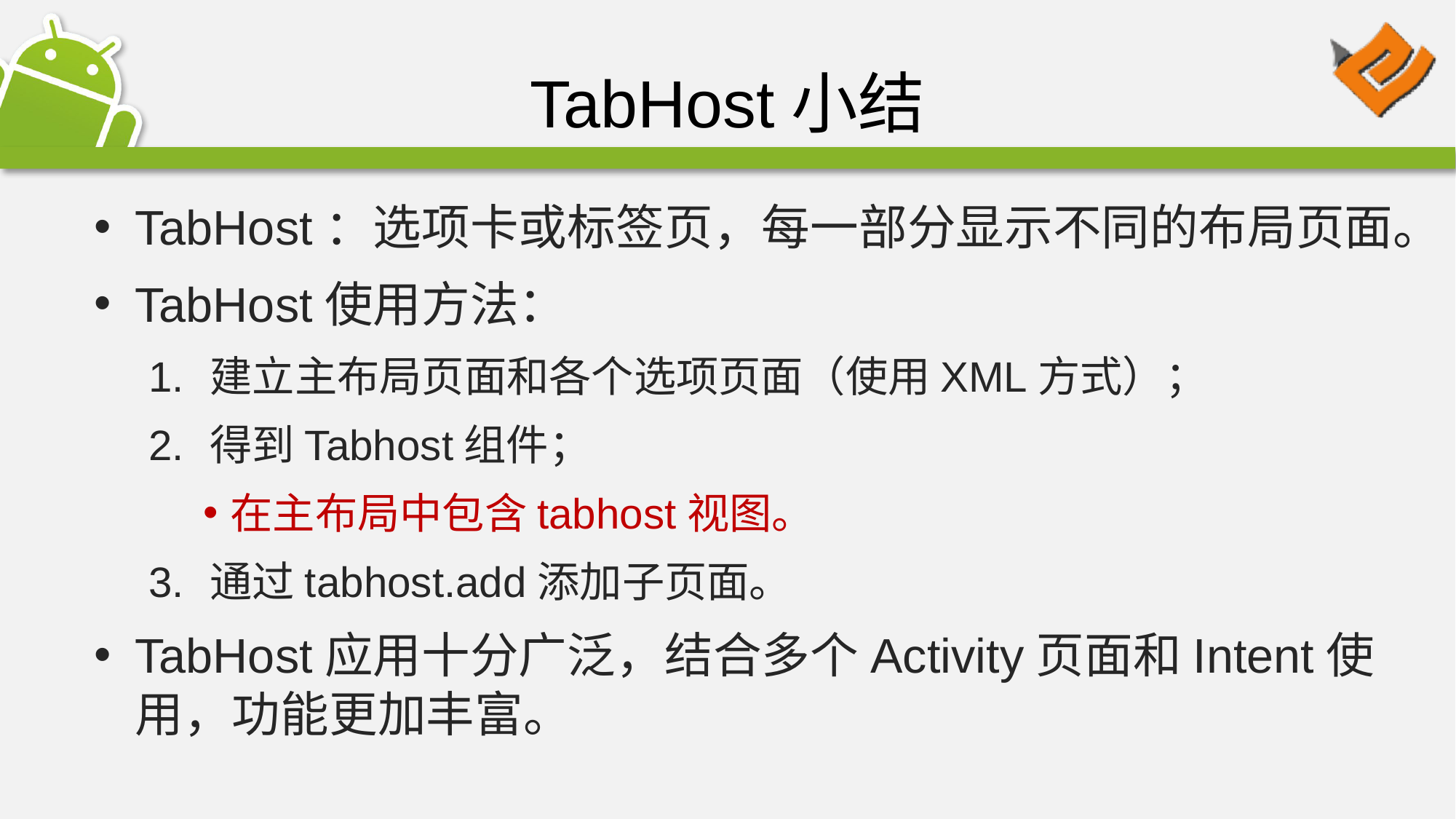

# TabHost小结
TabHost：选项卡或标签页，每一部分显示不同的布局页面。
TabHost使用方法：
建立主布局页面和各个选项页面（使用XML方式）；
得到Tabhost组件；
在主布局中包含tabhost视图。
通过tabhost.add添加子页面。
TabHost应用十分广泛，结合多个Activity页面和Intent使用，功能更加丰富。